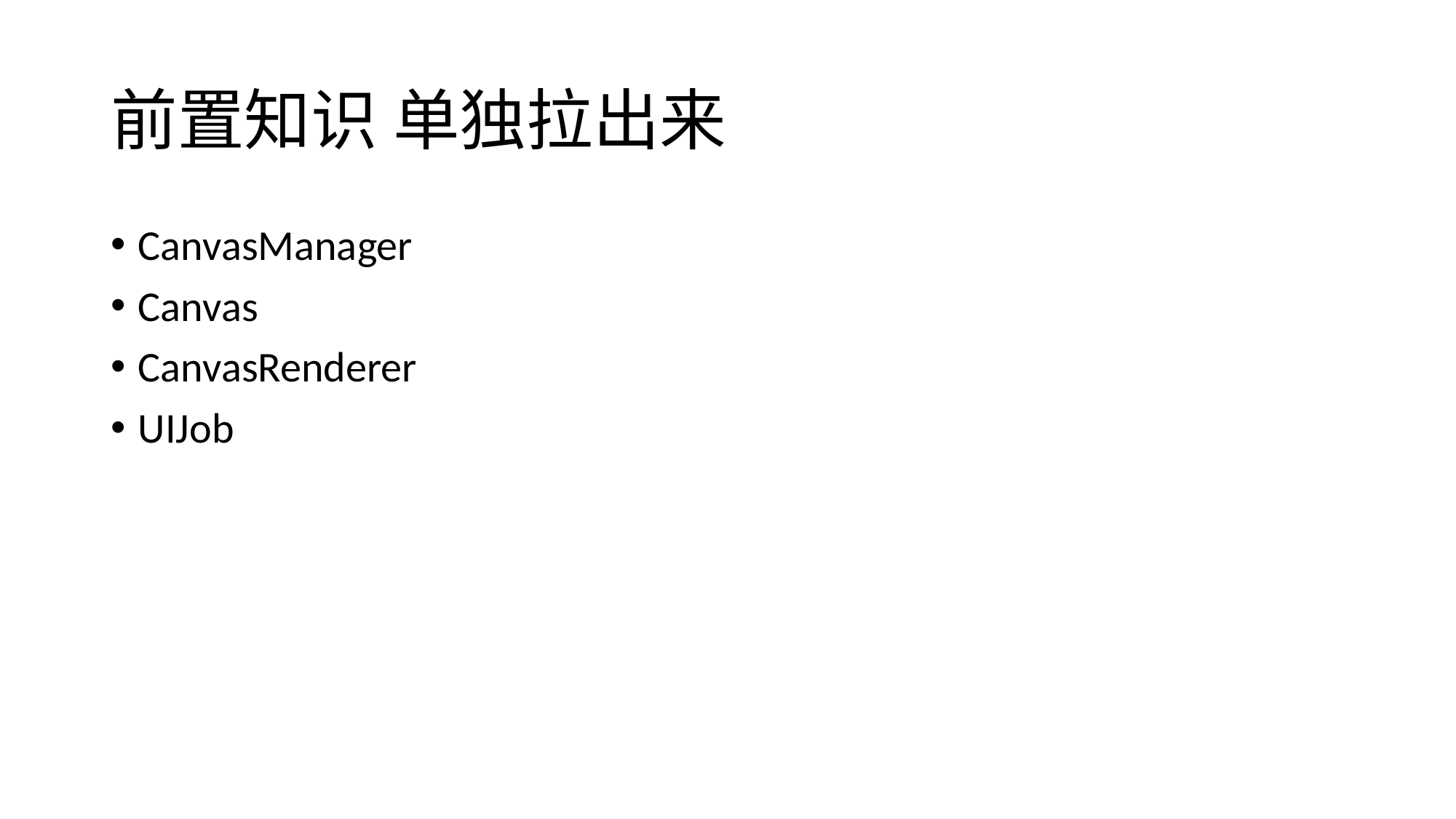

# 前置知识 单独拉出来
CanvasManager
Canvas
CanvasRenderer
UIJob